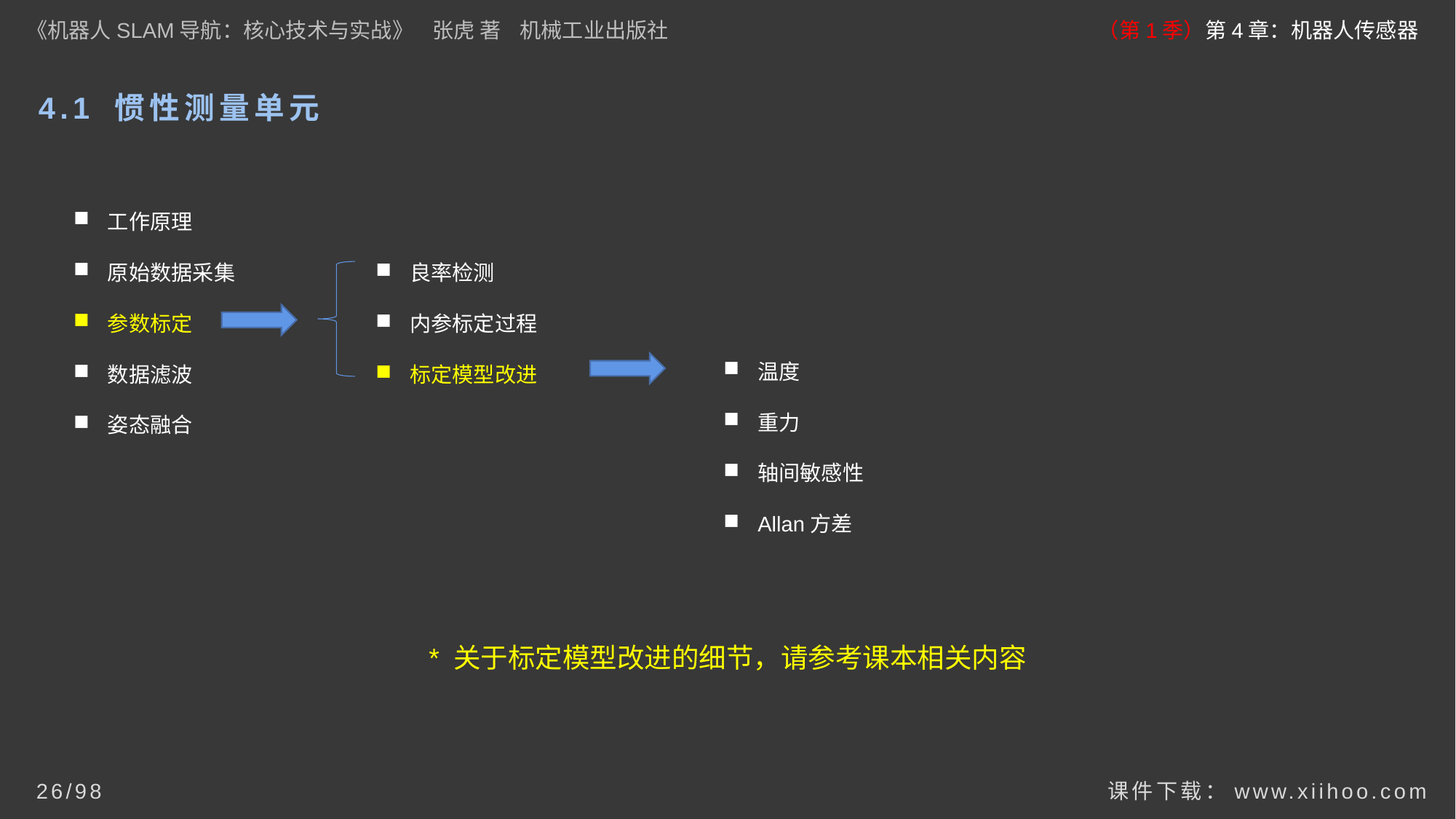

《机器人SLAM导航：核心技术与实战》    张虎 著    机械工业出版社
（第1季）第4章：机器人传感器
# 4.1 惯性测量单元
工作原理
原始数据采集
参数标定
数据滤波
姿态融合
良率检测
内参标定过程
标定模型改进

温度
重力
轴间敏感性
Allan方差

* 关于标定模型改进的细节，请参考课本相关内容
课件下载：www.xiihoo.com
26/98